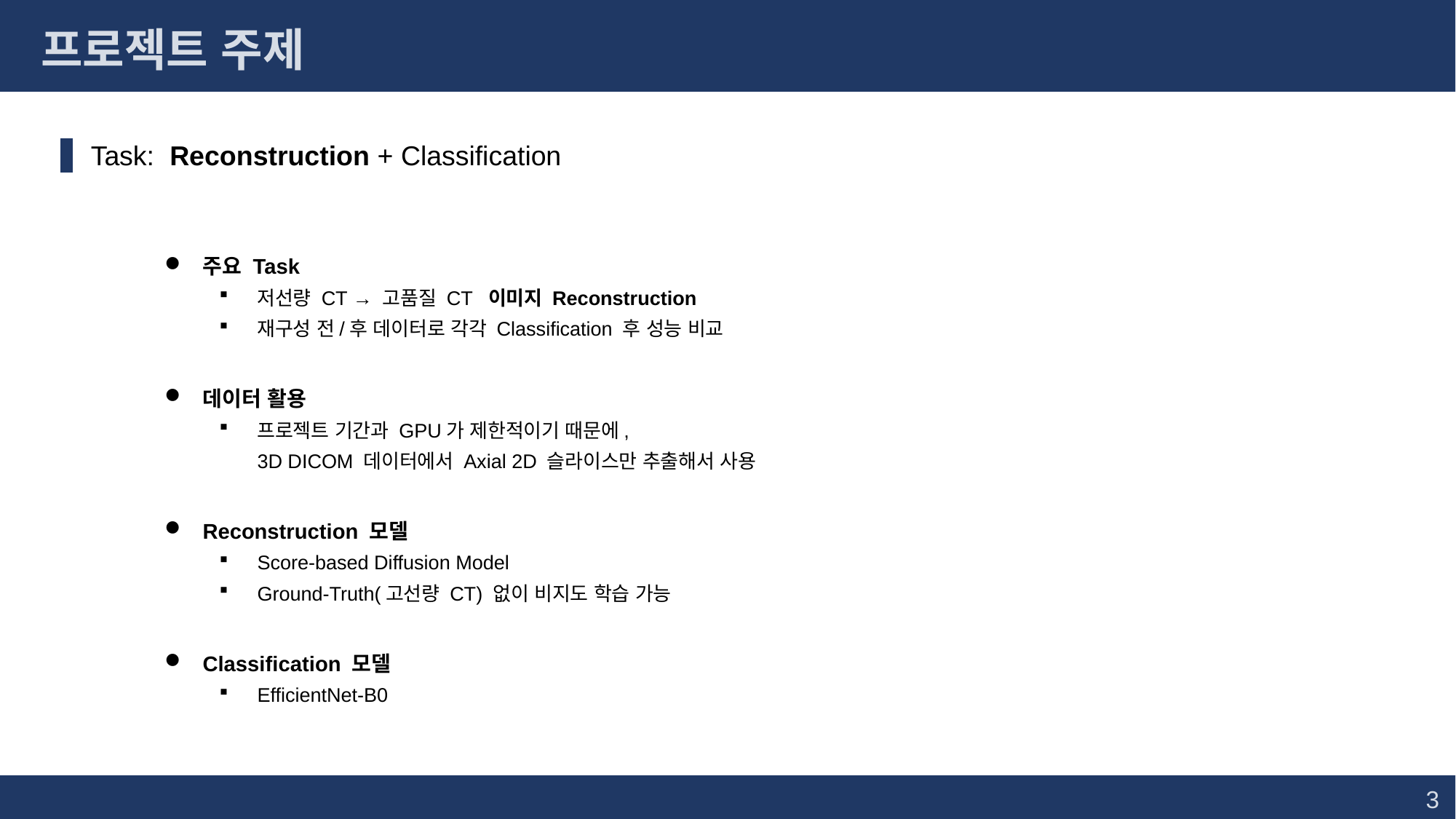

프로젝트 주제
 Task:  Reconstruction + Classification

주요 Task
저선량 CT → 고품질 CT  이미지 Reconstruction
재구성 전/후 데이터로 각각 Classification 후 성능 비교

데이터 활용
프로젝트 기간과 GPU가 제한적이기 때문에,
3D DICOM 데이터에서 Axial 2D 슬라이스만 추출해서 사용

Reconstruction 모델
Score‑based Diffusion Model
Ground‑Truth(고선량 CT) 없이 비지도 학습 가능

Classification 모델
EfficientNet‑B0
3